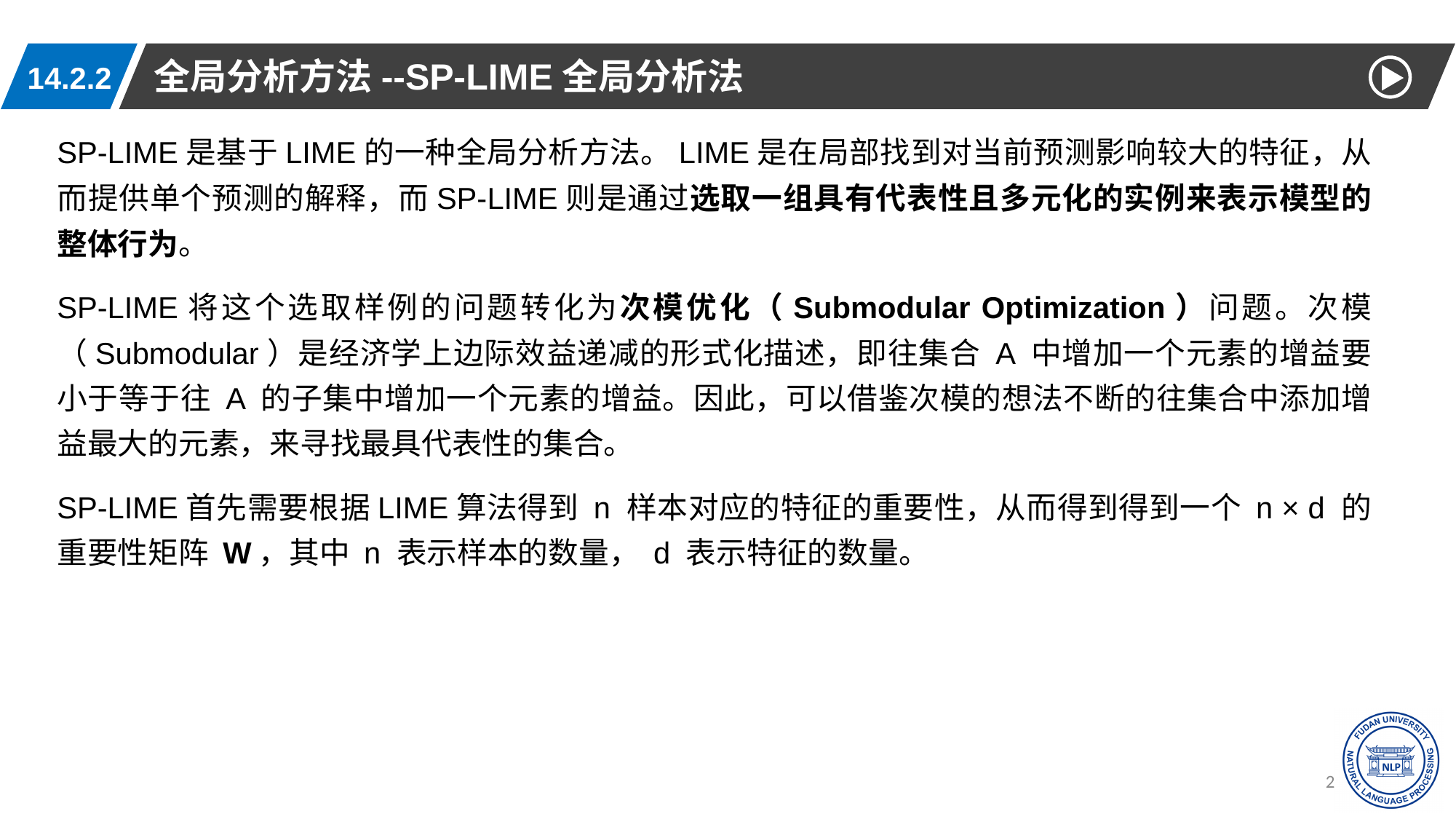

全局分析方法--SP-LIME全局分析法
14.2.2

SP-LIME是基于LIME的一种全局分析方法。LIME是在局部找到对当前预测影响较大的特征，从而提供单个预测的解释，而SP-LIME则是通过选取一组具有代表性且多元化的实例来表示模型的整体行为。
SP-LIME将这个选取样例的问题转化为次模优化（Submodular Optimization）问题。次模（Submodular）是经济学上边际效益递减的形式化描述，即往集合 A 中增加一个元素的增益要小于等于往 A 的子集中增加一个元素的增益。因此，可以借鉴次模的想法不断的往集合中添加增益最大的元素，来寻找最具代表性的集合。
SP-LIME首先需要根据LIME算法得到 n 样本对应的特征的重要性，从而得到得到一个 n × d 的重要性矩阵 W，其中 n 表示样本的数量， d 表示特征的数量。
29